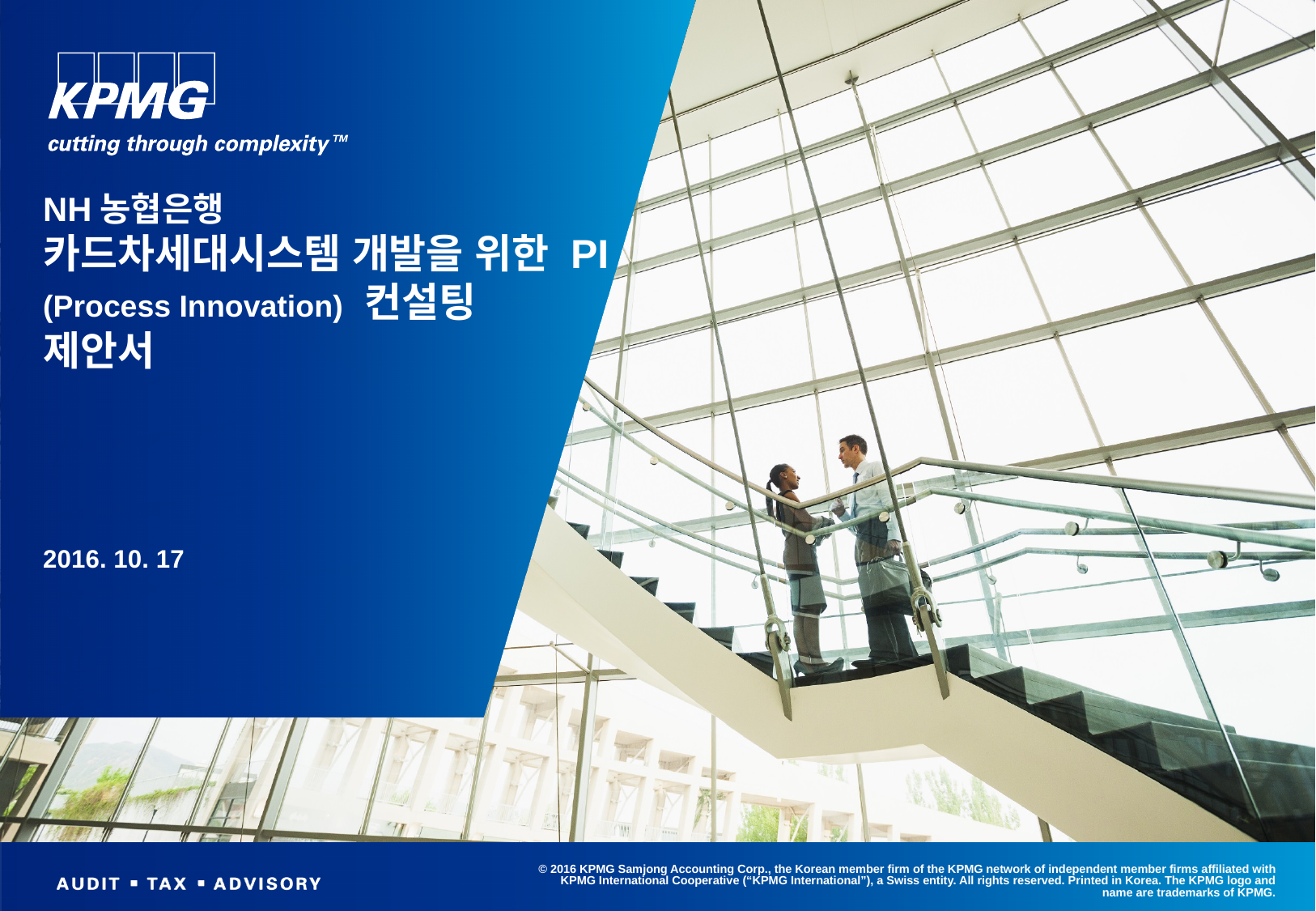

# NH농협은행 카드차세대시스템 개발을 위한 PI (Process Innovation) 컨설팅 제안서

2016. 10. 17